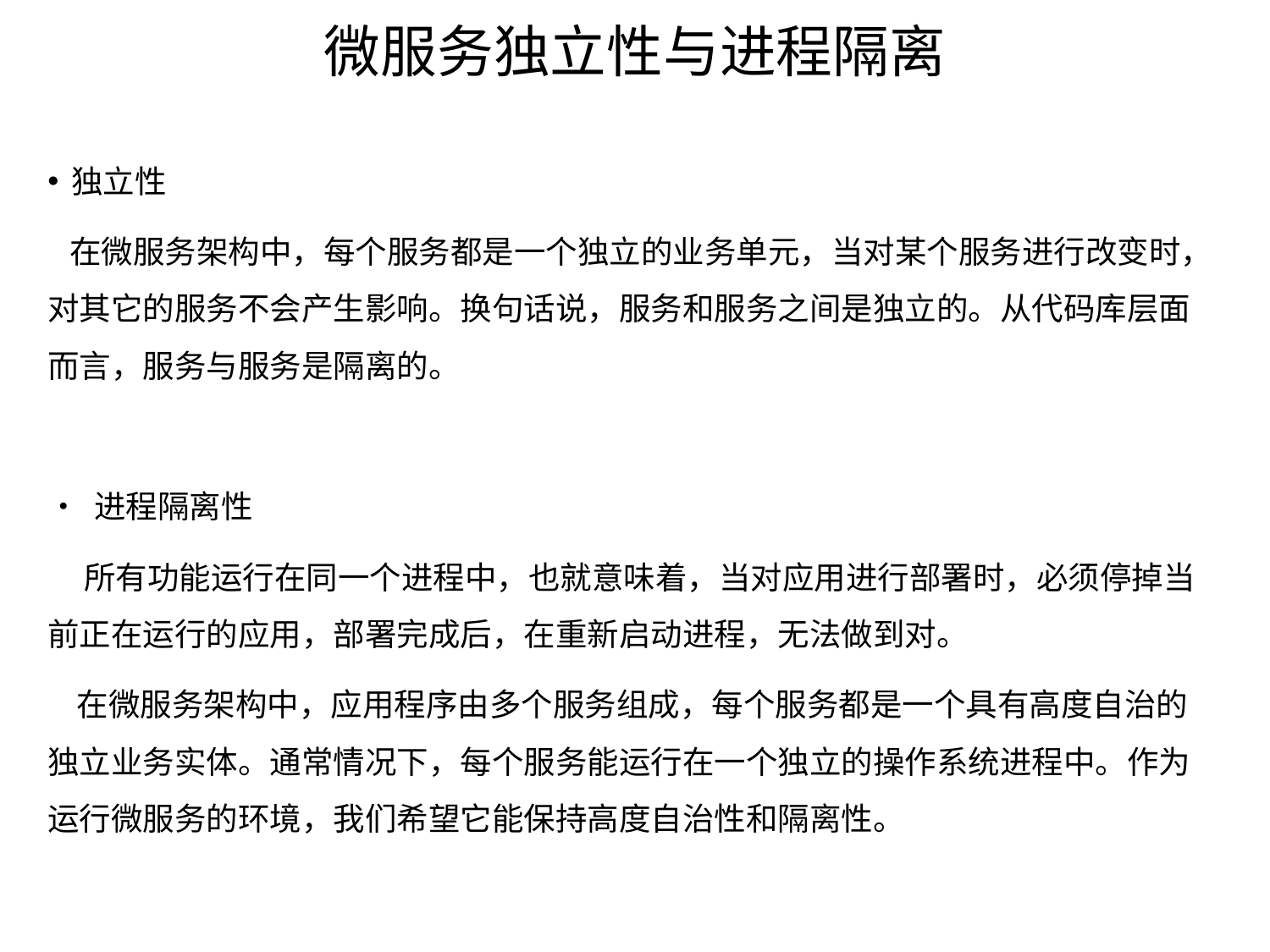

# 微服务独立性与进程隔离
独立性
  在微服务架构中，每个服务都是一个独立的业务单元，当对某个服务进行改变时，对其它的服务不会产生影响。换句话说，服务和服务之间是独立的。从代码库层面而言，服务与服务是隔离的。

• 进程隔离性
    所有功能运行在同一个进程中，也就意味着，当对应用进行部署时，必须停掉当前正在运行的应用，部署完成后，在重新启动进程，无法做到对。
   在微服务架构中，应用程序由多个服务组成，每个服务都是一个具有高度自治的独立业务实体。通常情况下，每个服务能运行在一个独立的操作系统进程中。作为运行微服务的环境，我们希望它能保持高度自治性和隔离性。